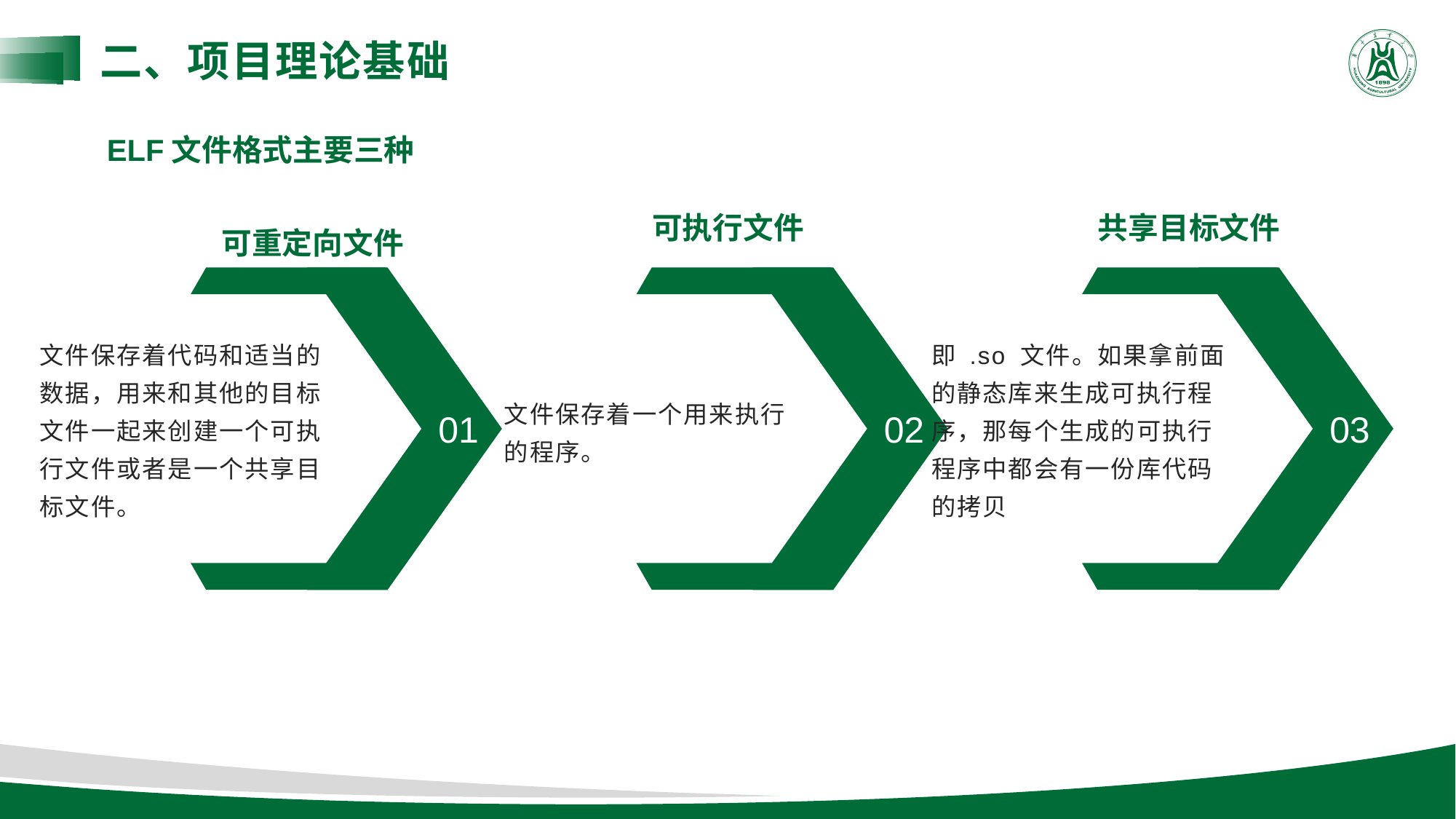

二、项目理论基础
ELF文件格式主要三种
可执行文件
共享目标文件
可重定向文件

文件保存着代码和适当的数据，用来和其他的目标文件一起来创建一个可执行文件或者是一个共享目标文件。
即 .so 文件。如果拿前面的静态库来生成可执行程序，那每个生成的可执行程序中都会有一份库代码的拷贝
文件保存着一个用来执行的程序。
01
02
03
5